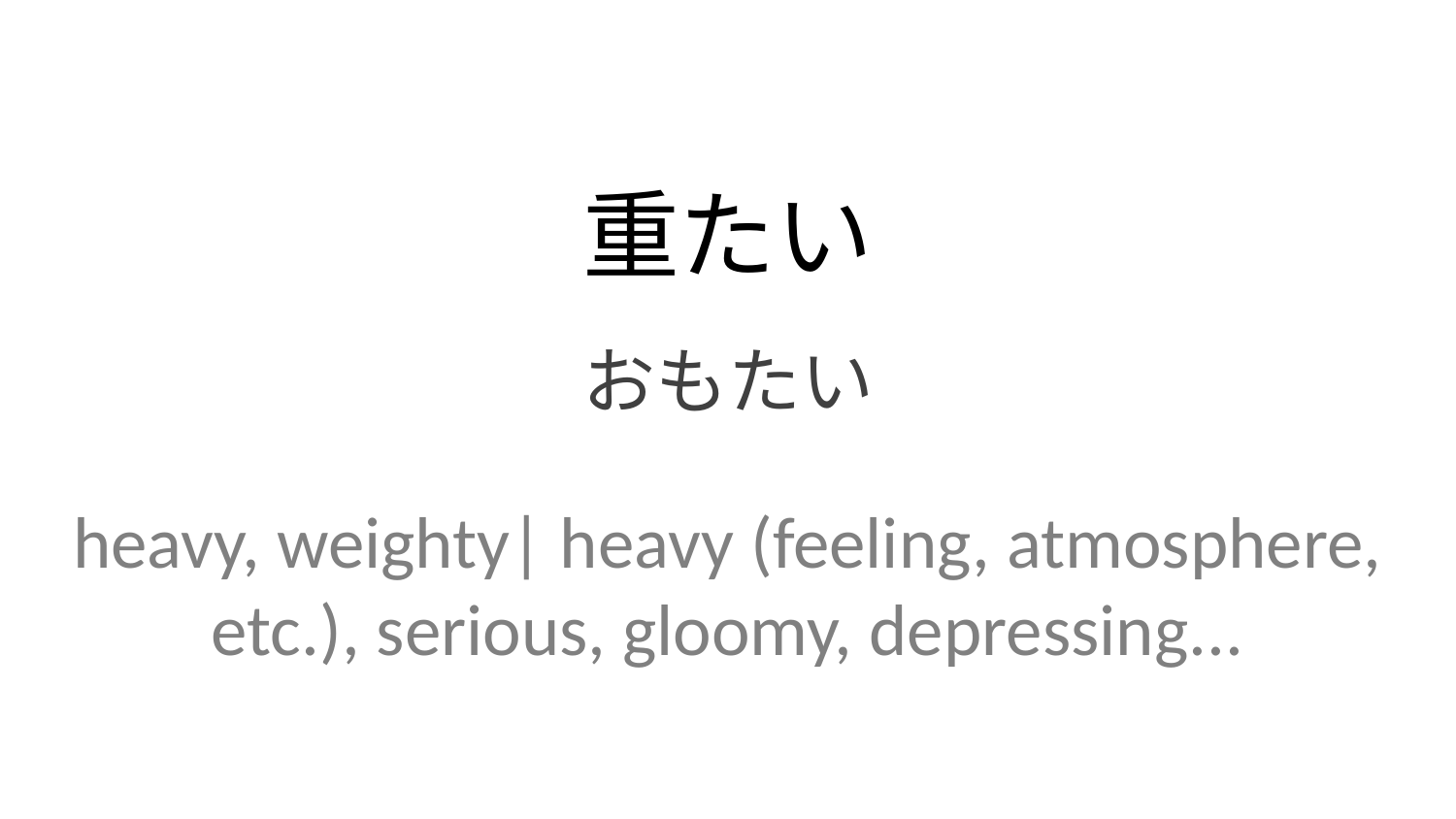

重たい

おもたい
heavy, weighty| heavy (feeling, atmosphere, etc.), serious, gloomy, depressing...